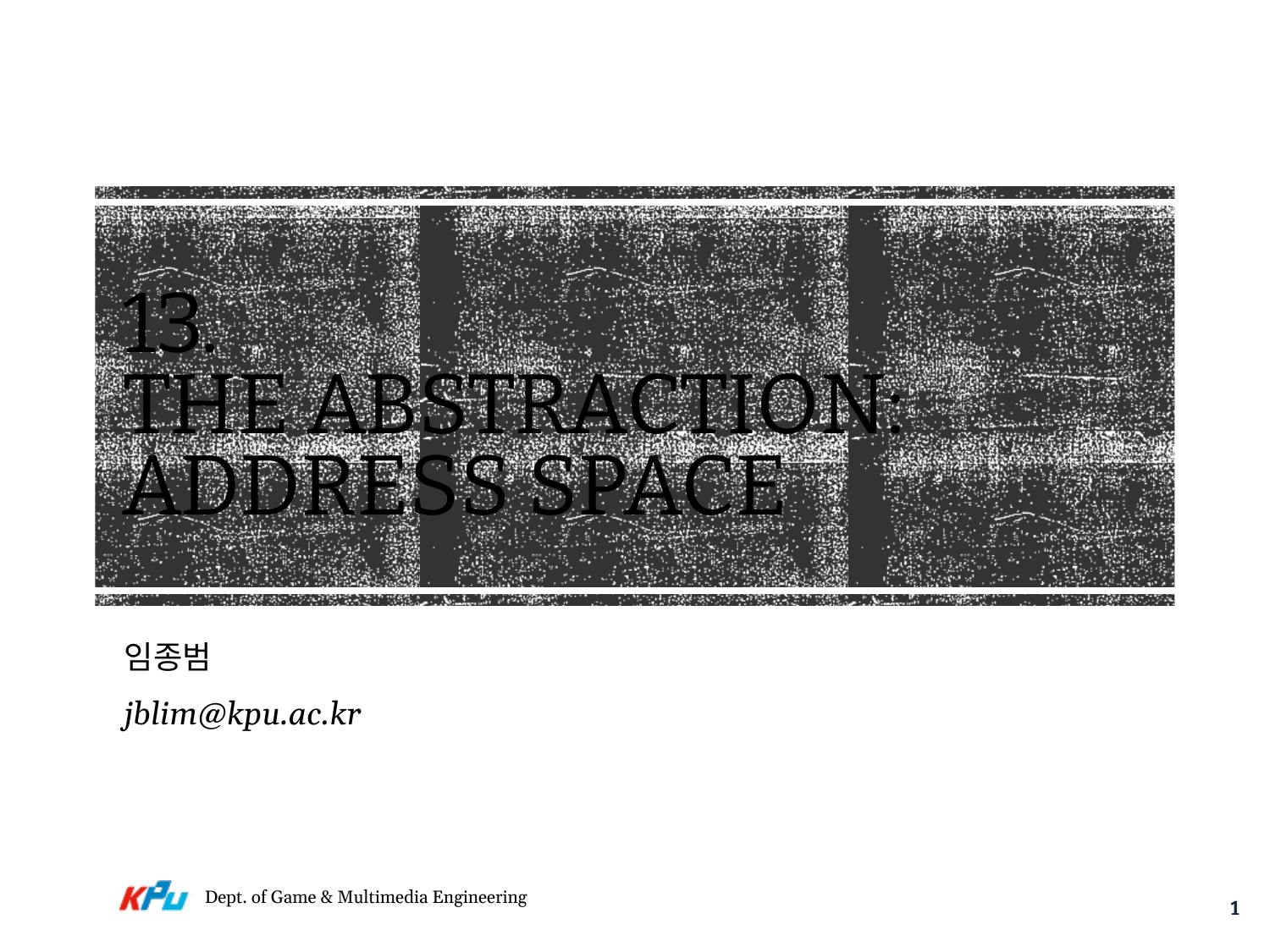

# 13. The Abstraction: Address Space
임종범
jblim@kpu.ac.kr

Dept. of Game & Multimedia Engineering
1